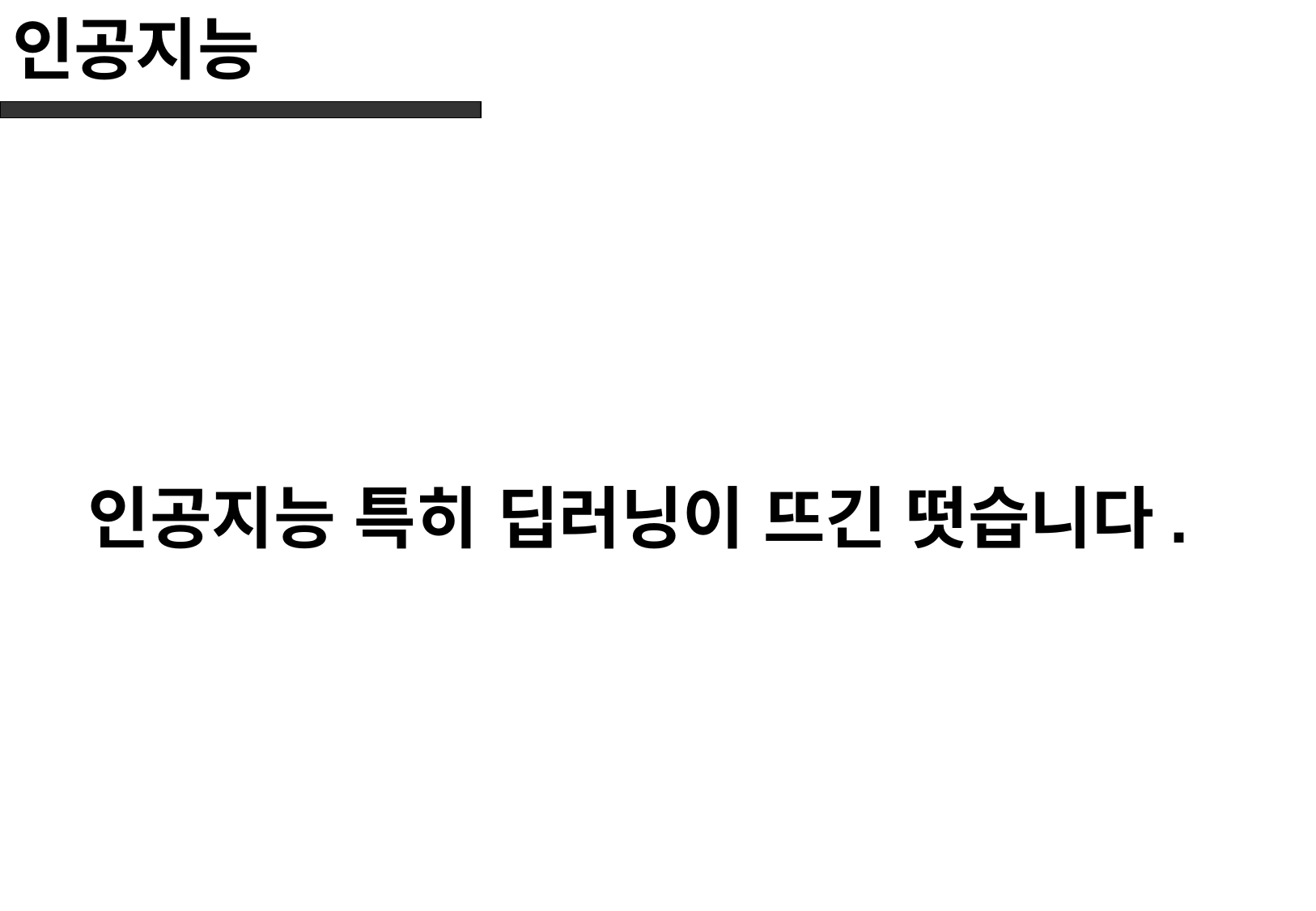

# 인공지능
인공지능 특히 딥러닝이 뜨긴 떳습니다.